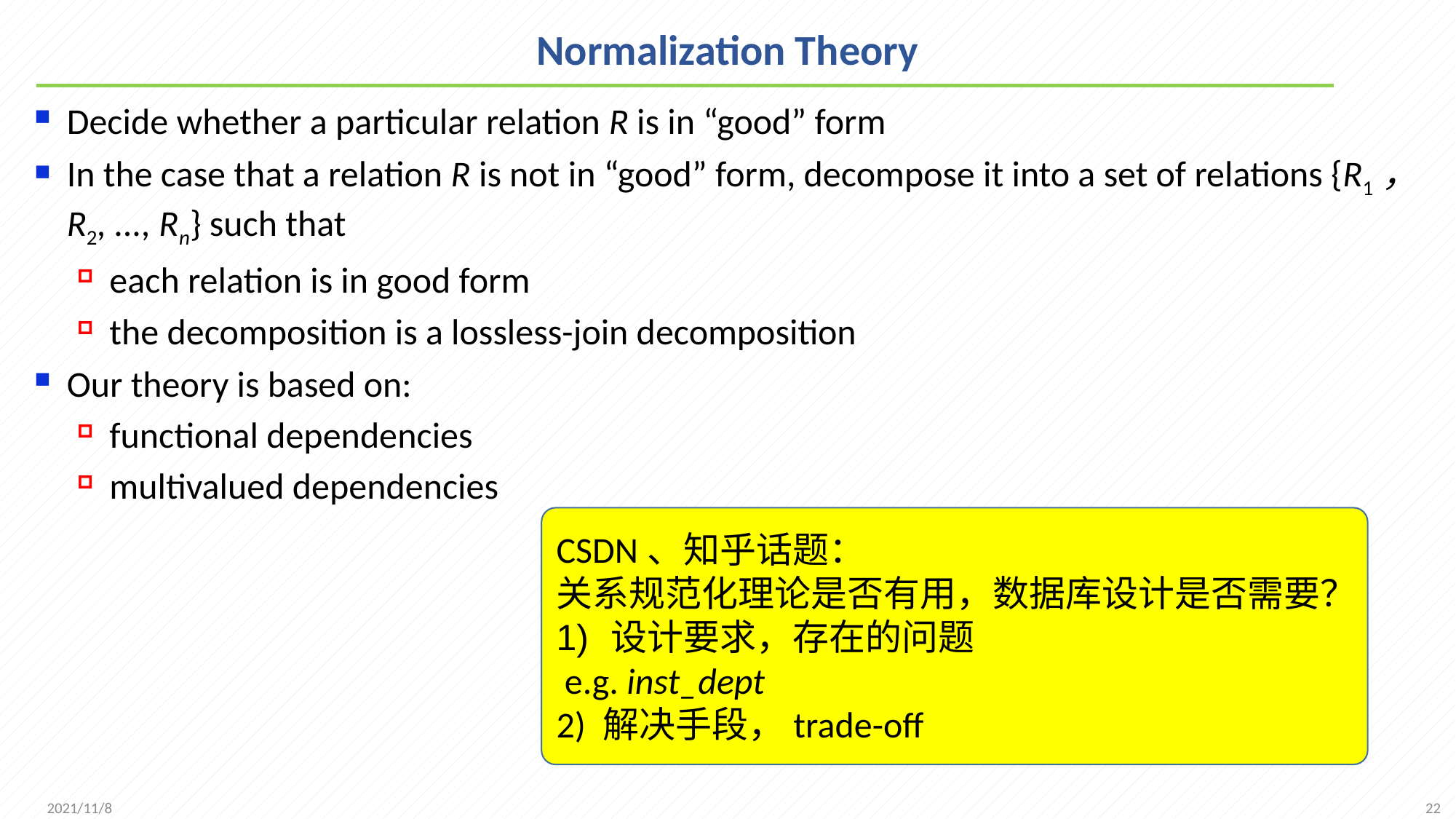

# Normalization Theory
Decide whether a particular relation R is in “good” form
In the case that a relation R is not in “good” form, decompose it into a set of relations {R1， R2, ..., Rn} such that
each relation is in good form
the decomposition is a lossless-join decomposition
Our theory is based on:
functional dependencies
multivalued dependencies
CSDN、知乎话题：
关系规范化理论是否有用，数据库设计是否需要？
设计要求，存在的问题
 e.g. inst_dept
2) 解决手段，trade-off
22
2021/11/8